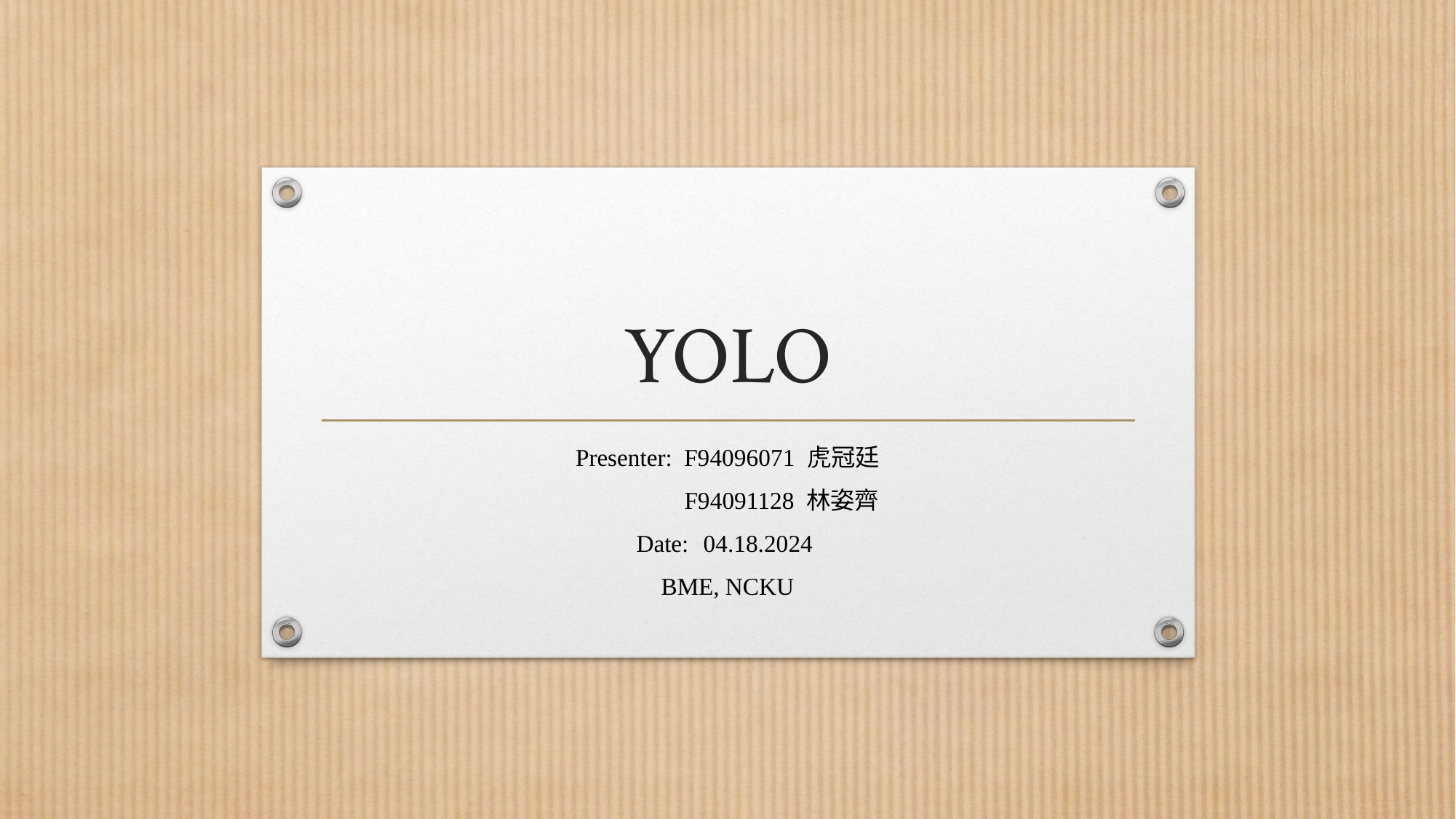

# YOLO
Presenter:  F94096071 虎冠廷
                  F94091128 林姿齊
Date: 04.18.2024
BME, NCKU